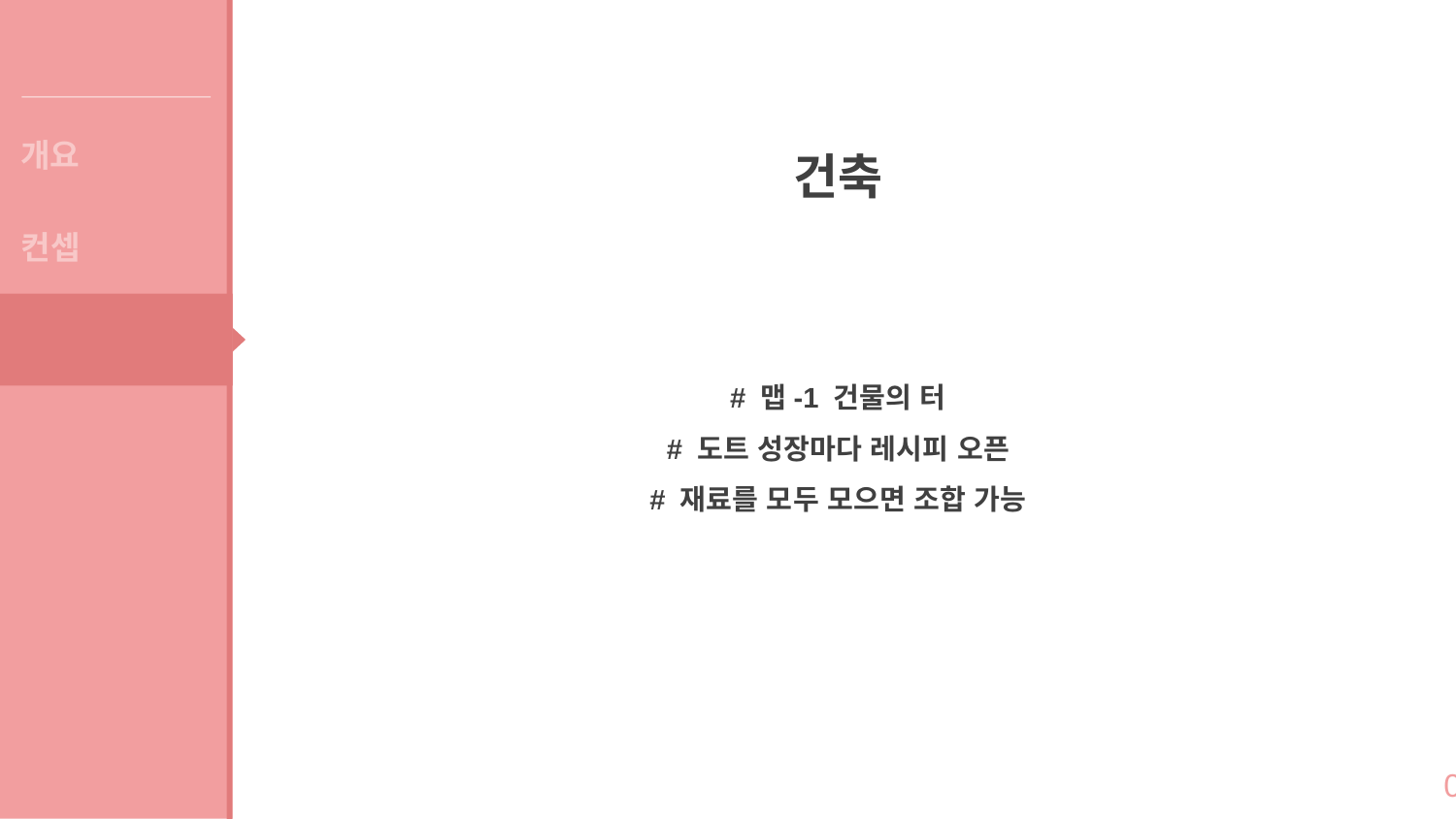

게임 소개

개요
건축

컨셉

시스템
# 맵-1 건물의 터
# 도트 성장마다 레시피 오픈
# 재료를 모두 모으면 조합 가능